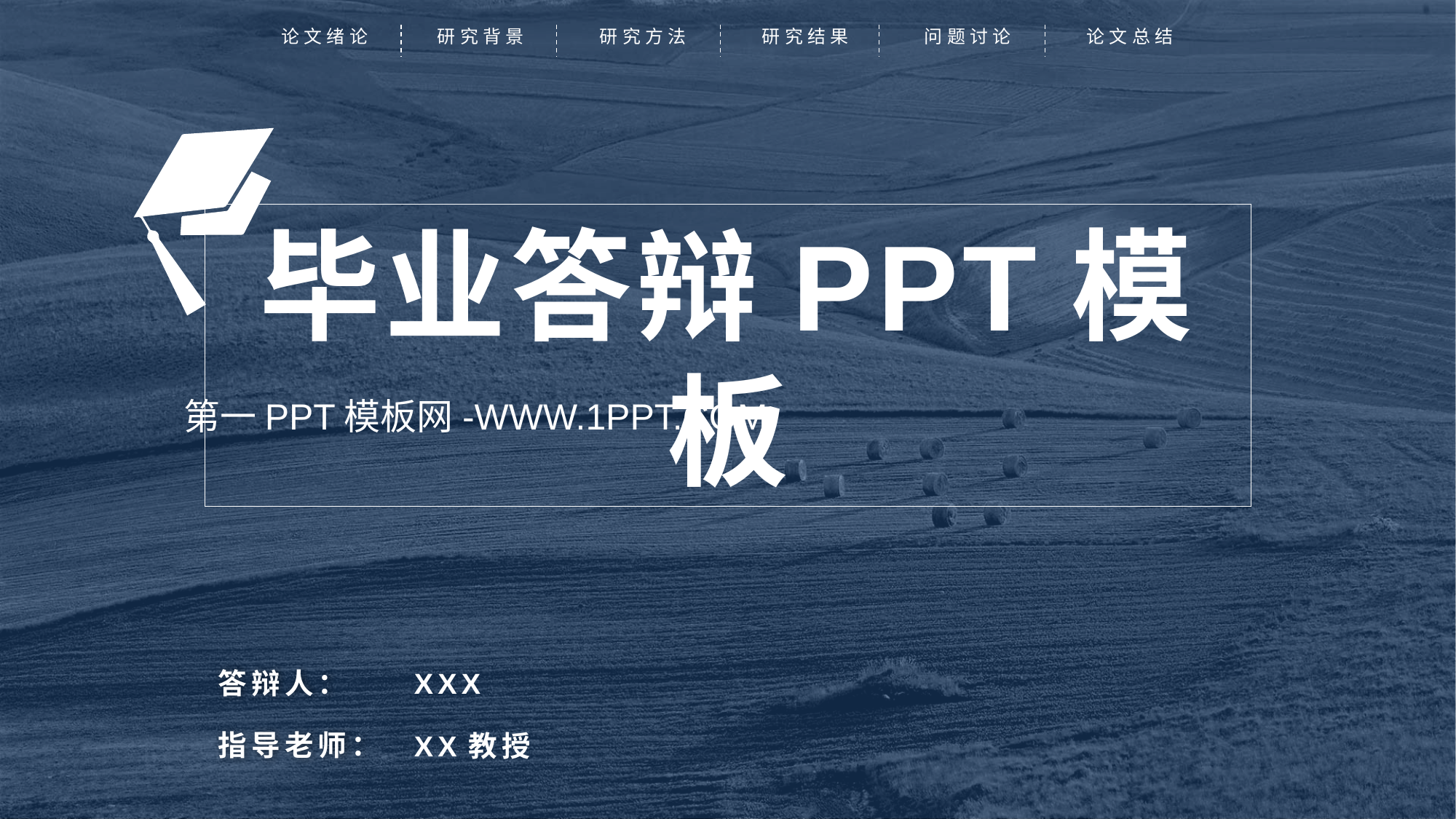

论文绪论
研究背景
研究方法
研究结果
问题讨论
论文总结

毕业答辩PPT模板
第一PPT模板网-WWW.1PPT.COM
答辩人：
XXX
指导老师：
XX教授